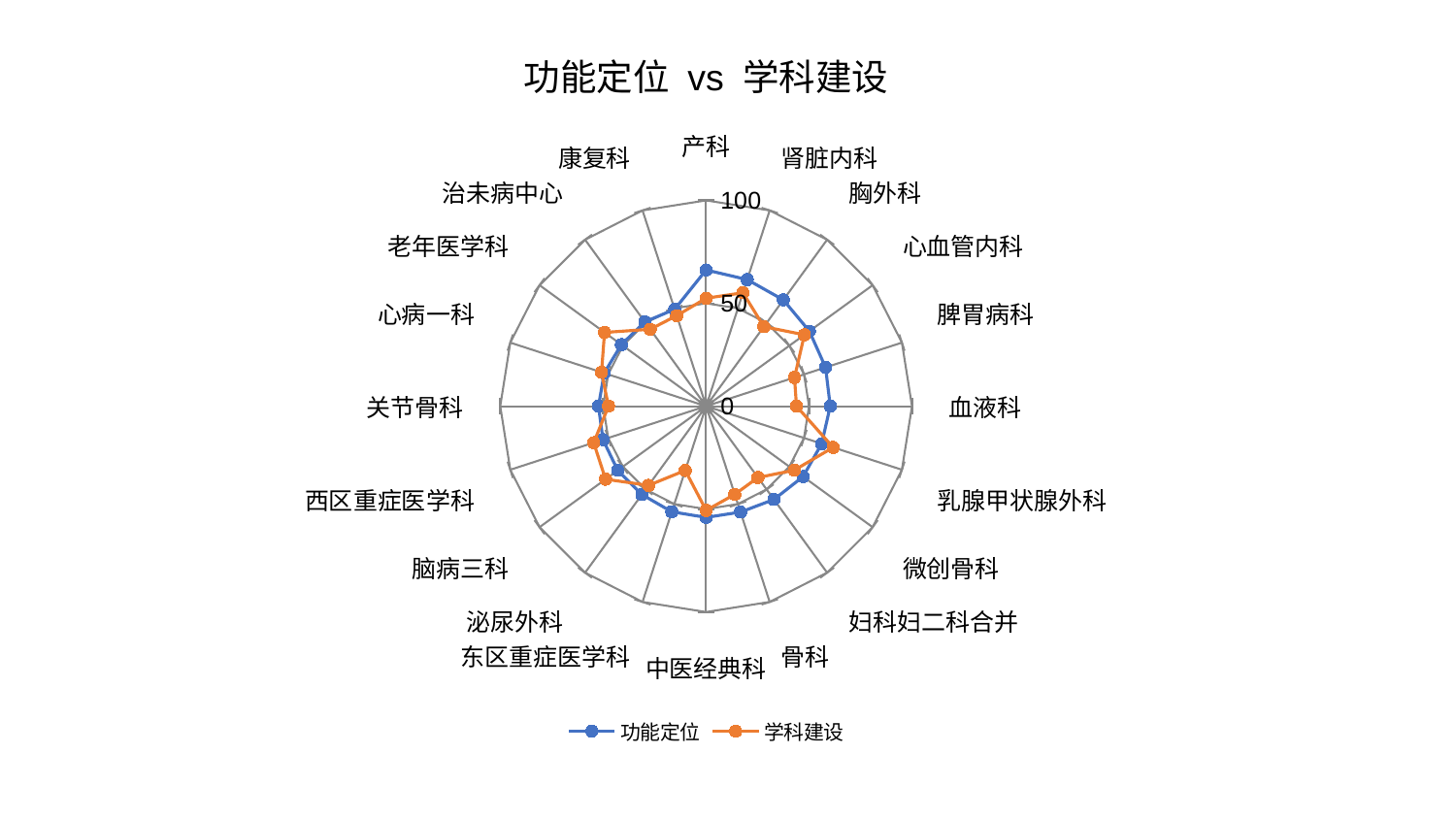

### Chart: 功能定位 vs 学科建设

| Category | 功能定位 | 学科建设 |
|---|---|---|
| 产科 | 66.18108841014076 | 52.471254182944755 |
| 肾脏内科 | 64.66750281835802 | 57.94838873542376 |
| 胸外科 | 63.840181310052984 | 47.745339703705724 |
| 心血管内科 | 62.01357744215626 | 59.02701245395086 |
| 脾胃病科 | 61.01863090041884 | 45.140141185286794 |
| 血液科 | 60.317663084567485 | 43.90714008783267 |
| 乳腺甲状腺外科 | 59.02886956805242 | 64.87429044622988 |
| 微创骨科 | 58.25246415044717 | 52.940195291921256 |
| 妇科妇二科合并 | 56.03861890696718 | 42.853266078079386 |
| 骨科 | 54.124259563305635 | 45.0618892050786 |
| 中医经典科 | 54.04830111858524 | 50.63238375061392 |
| 东区重症医学科 | 53.96315066492209 | 32.83679281784618 |
| 泌尿外科 | 53.08973906130523 | 47.586450040554745 |
| 脑病三科 | 53.063135047652096 | 60.36348611301669 |
| 西区重症医学科 | 52.677113469537325 | 57.424365197036344 |
| 关节骨科 | 52.27348546594011 | 47.41264089321753 |
| 心病一科 | 52.06099339167078 | 53.414863290502 |
| 老年医学科 | 50.90216128303733 | 60.992028575827064 |
| 治未病中心 | 50.63524120244914 | 46.20932801364208 |
| 康复科 | 49.52406733925882 | 46.265218988947254 |
35